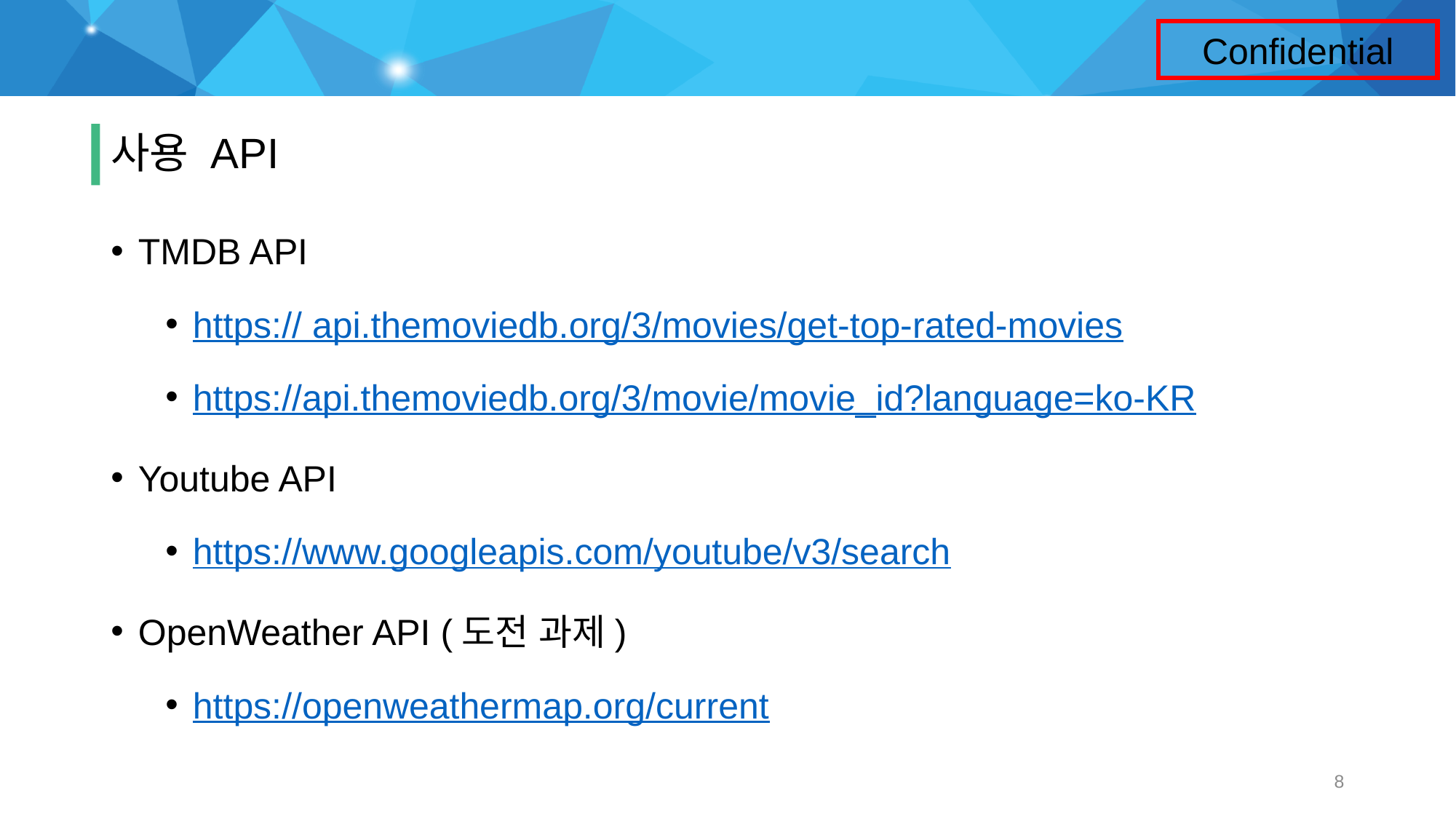

# 준비사항
사용 API
TMDB API
https:// api.themoviedb.org/3/movies/get-top-rated-movies
https://api.themoviedb.org/3/movie/movie_id?language=ko-KR
Youtube API
https://www.googleapis.com/youtube/v3/search
OpenWeather API (도전 과제)
https://openweathermap.org/current

8